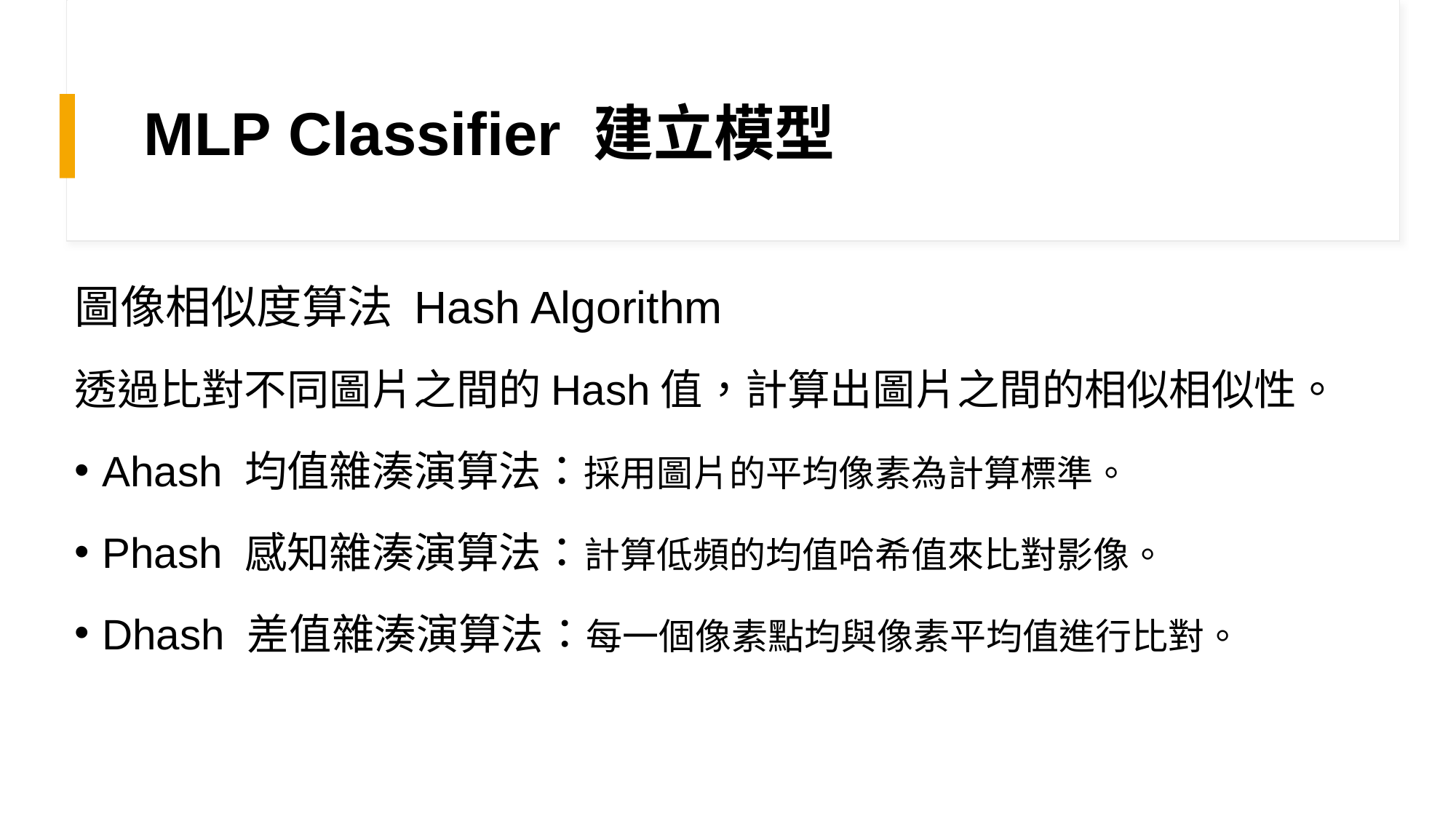

# MLP Classifier 建立模型
圖像相似度算法 Hash Algorithm
透過比對不同圖片之間的Hash值，計算出圖片之間的相似相似性。
Ahash 均值雜湊演算法：採用圖片的平均像素為計算標準。
Phash 感知雜湊演算法：計算低頻的均值哈希值來比對影像。
Dhash 差值雜湊演算法：每一個像素點均與像素平均值進行比對。